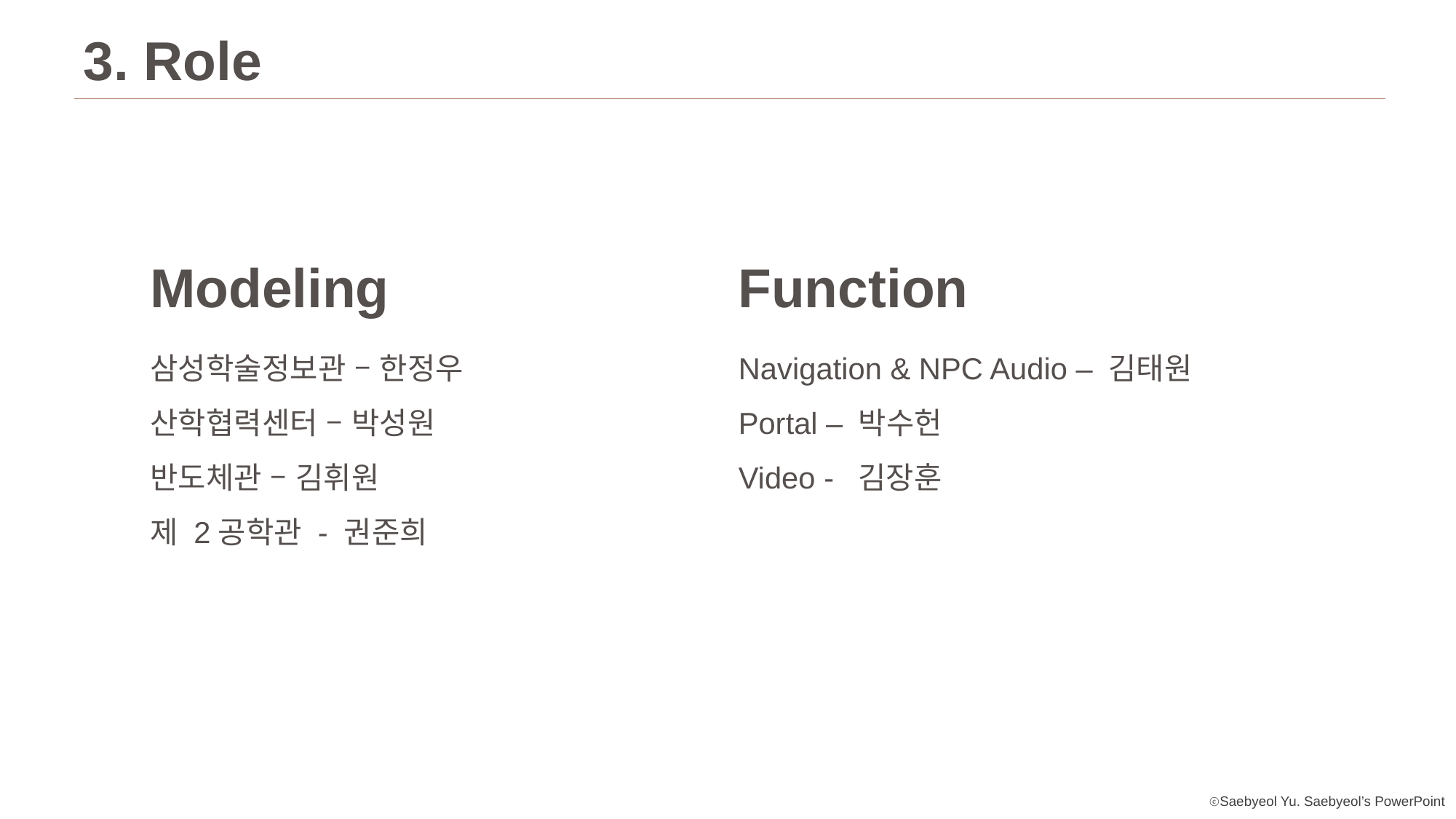

3. Role
Modeling
삼성학술정보관 – 한정우
산학협력센터 – 박성원
반도체관 – 김휘원
제 2공학관 - 권준희
Function
Navigation & NPC Audio – 김태원
Portal – 박수헌
Video -  김장훈